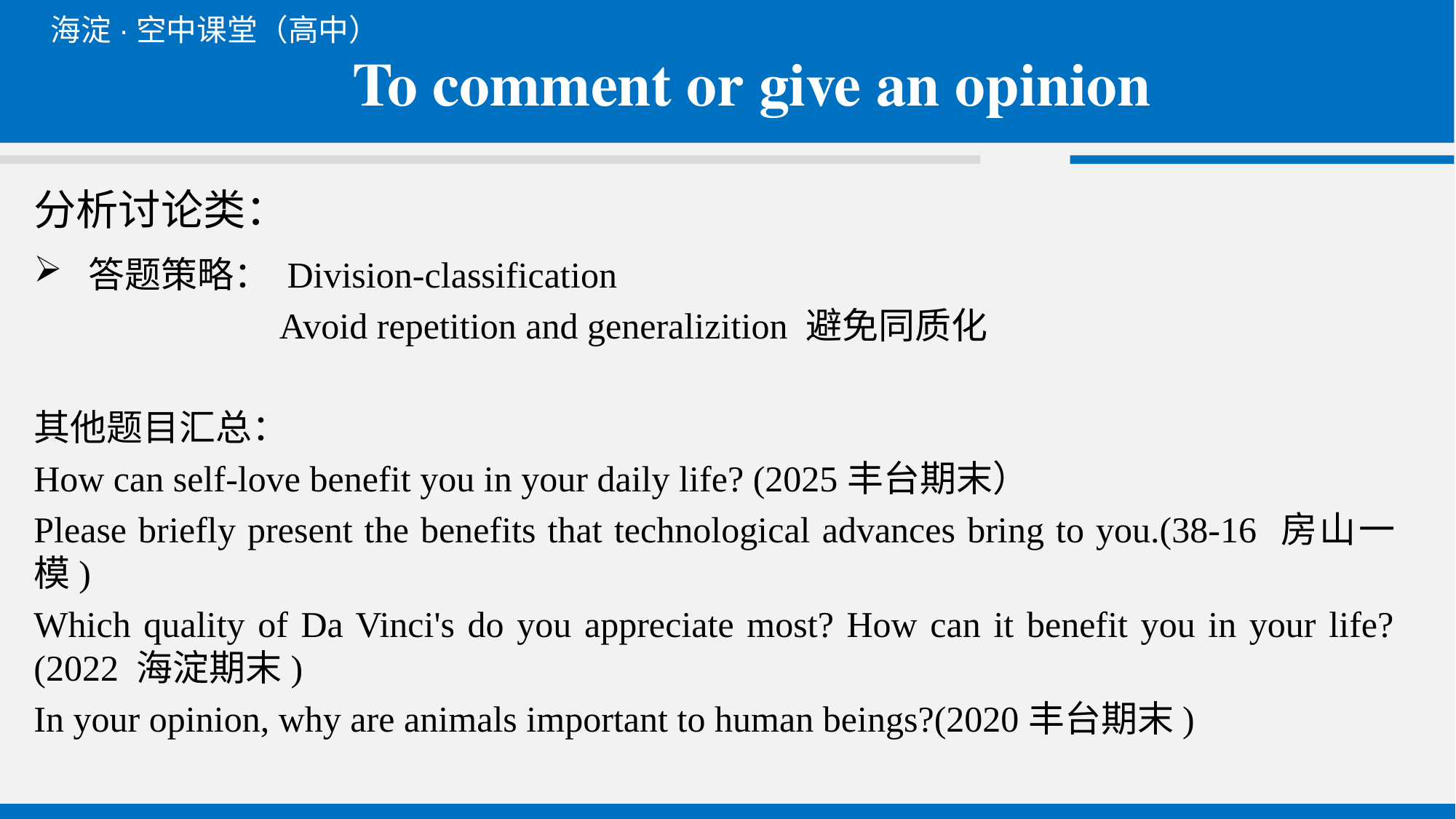

To comment or give an opinion
# 分析讨论类：
答题策略： Division-classification
                           Avoid repetition and generalizition 避免同质化

其他题目汇总：
How can self-love benefit you in your daily life? (2025丰台期末）
Please briefly present the benefits that technological advances bring to you.(38-16 房山一模)
Which quality of Da Vinci's do you appreciate most? How can it benefit you in your life?(2022 海淀期末)
In your opinion, why are animals important to human beings?(2020丰台期末)